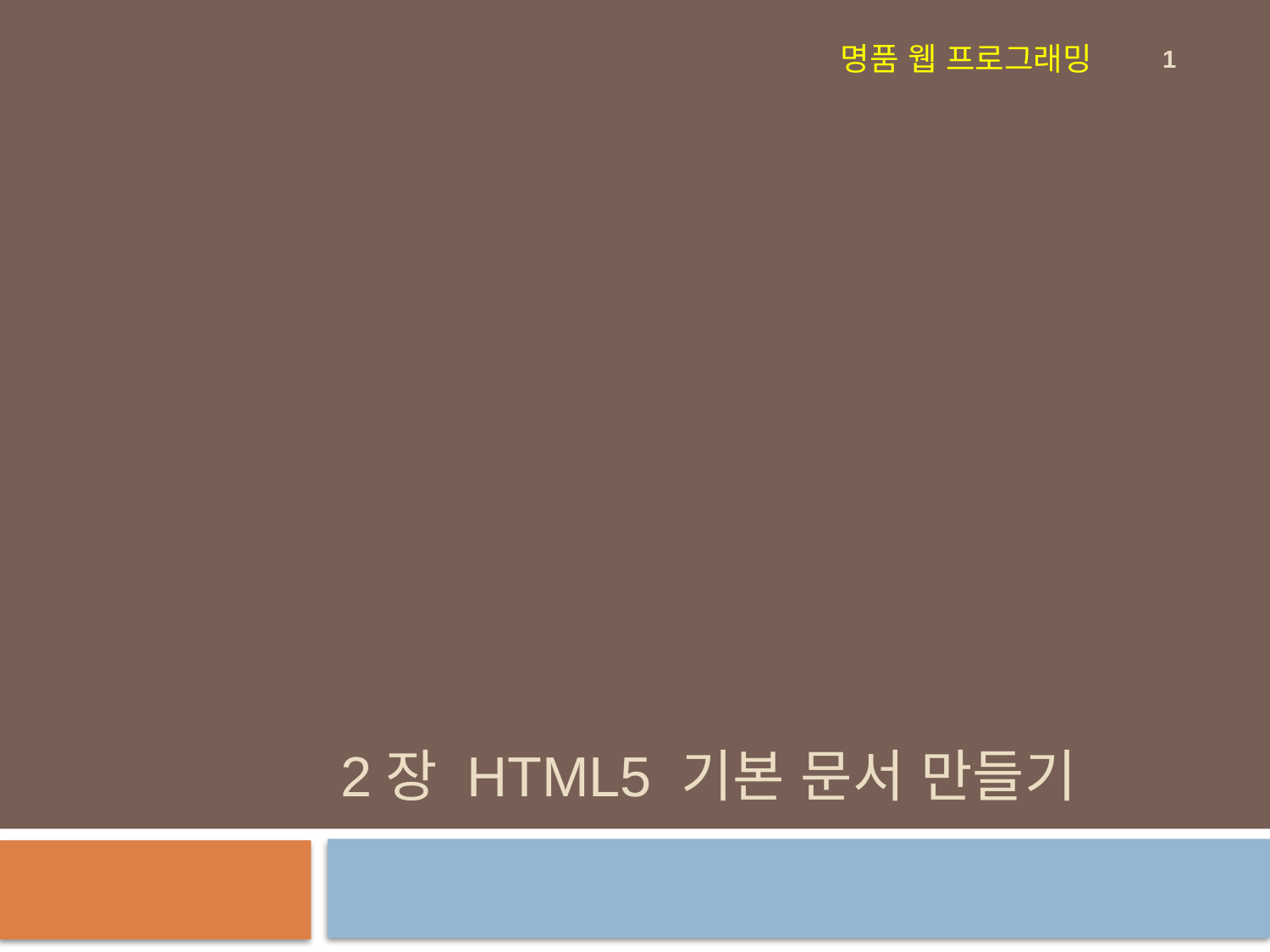

1
명품 웹 프로그래밍
# 2장 HTML5 기본 문서 만들기